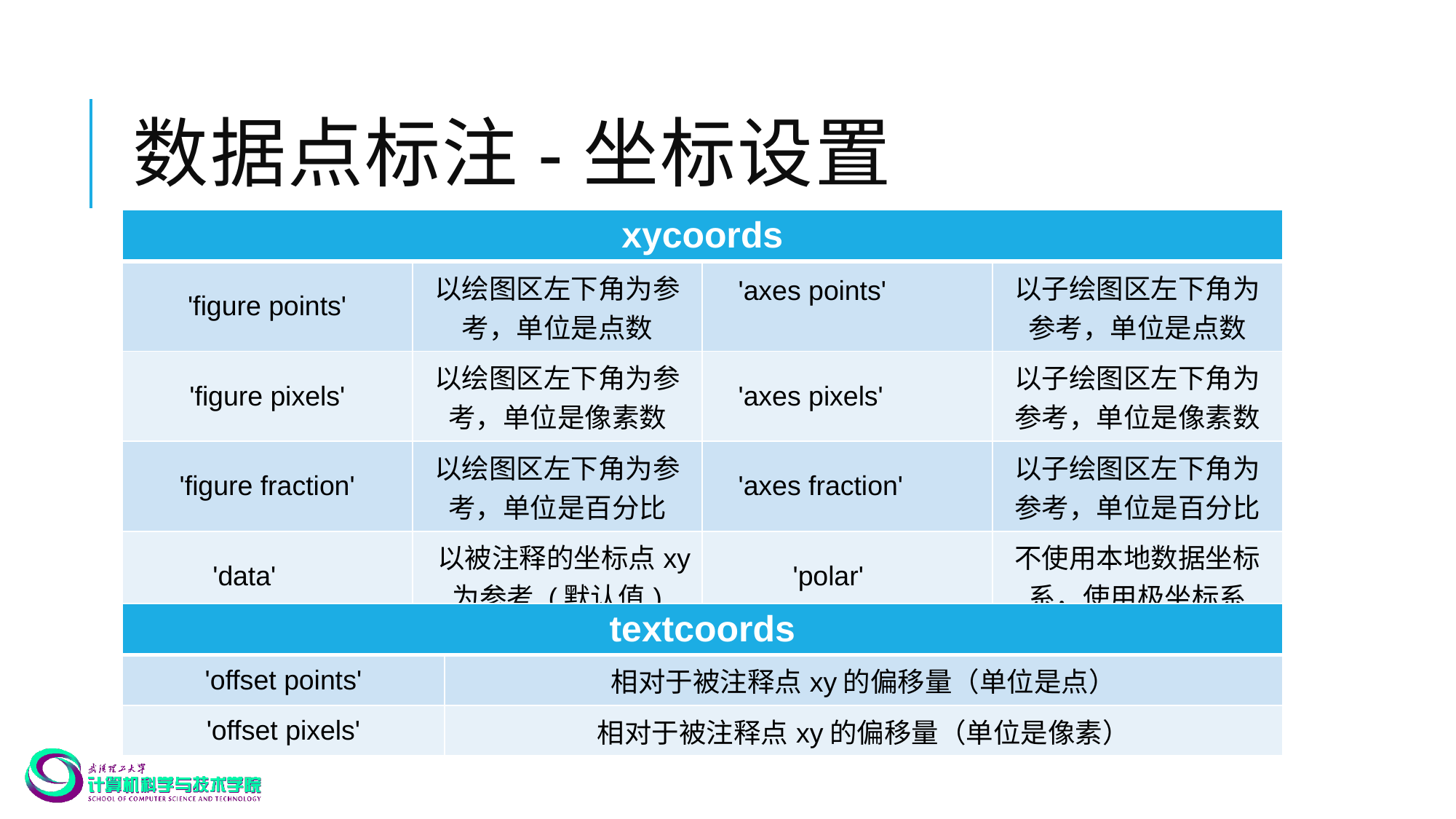

# 数据点标注-坐标设置
| xycoords |  |  |  |
| --- | --- | --- | --- |
| 'figure points' | 以绘图区左下角为参考，单位是点数 | 'axes points' | 以子绘图区左下角为参考，单位是点数 |
| 'figure pixels' | 以绘图区左下角为参考，单位是像素数 | 'axes pixels' | 以子绘图区左下角为参考，单位是像素数 |
| 'figure fraction' | 以绘图区左下角为参考，单位是百分比 | 'axes fraction' | 以子绘图区左下角为参考，单位是百分比 |
| 'data' | 以被注释的坐标点xy为参考 (默认值) | 'polar' | 不使用本地数据坐标系，使用极坐标系 |
| textcoords |  |
| --- | --- |
| 'offset points' | 相对于被注释点xy的偏移量（单位是点） |
| 'offset pixels' | 相对于被注释点xy的偏移量（单位是像素） |